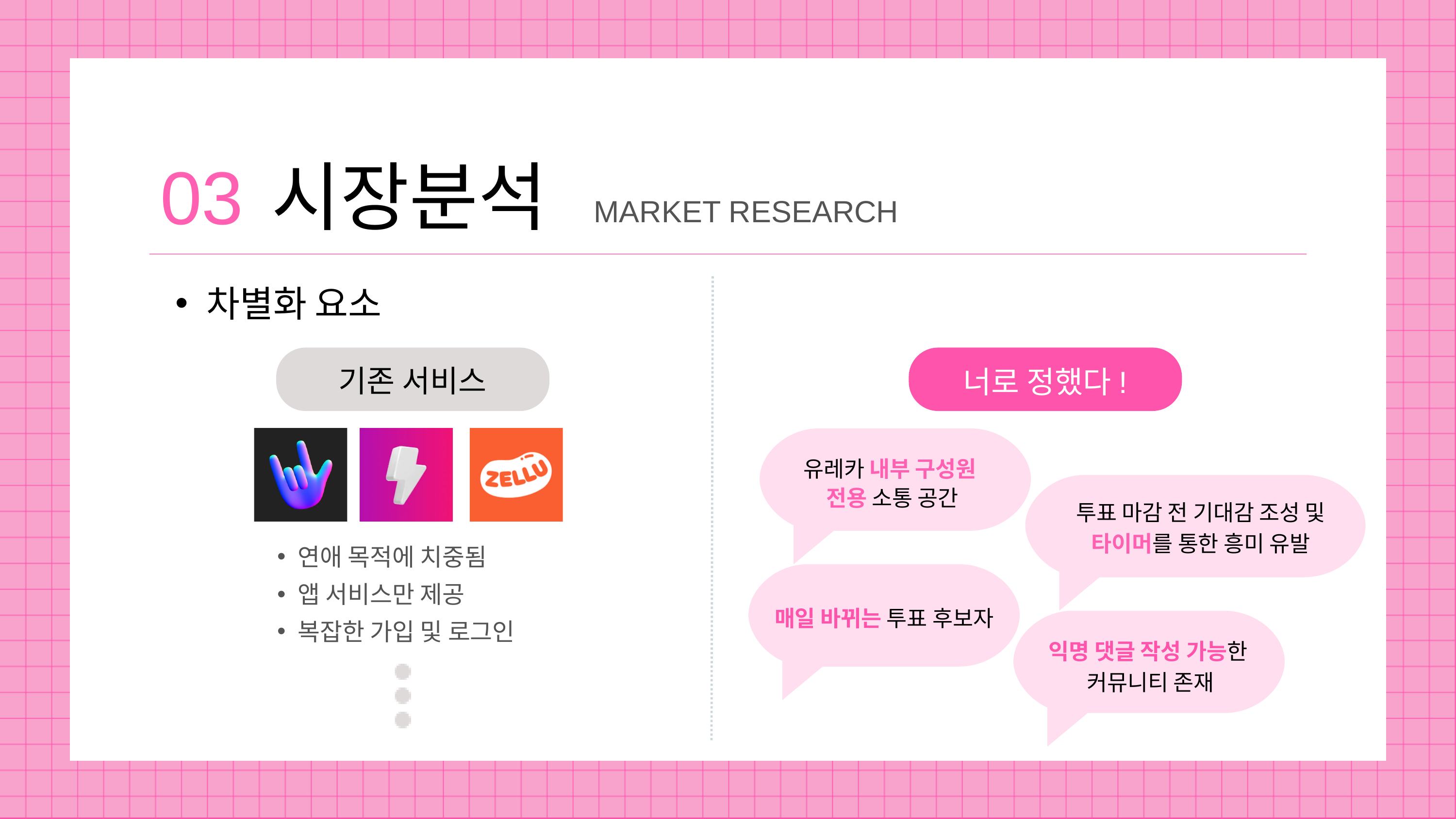

03
시장분석
MARKET RESEARCH
차별화 요소

너로 정했다!
기존 서비스

유레카 내부 구성원
전용 소통 공간

투표 마감 전 기대감 조성 및 타이머를 통한 흥미 유발
연애 목적에 치중됨
앱 서비스만 제공
복잡한 가입 및 로그인

매일 바뀌는 투표 후보자

익명 댓글 작성 가능한
커뮤니티 존재